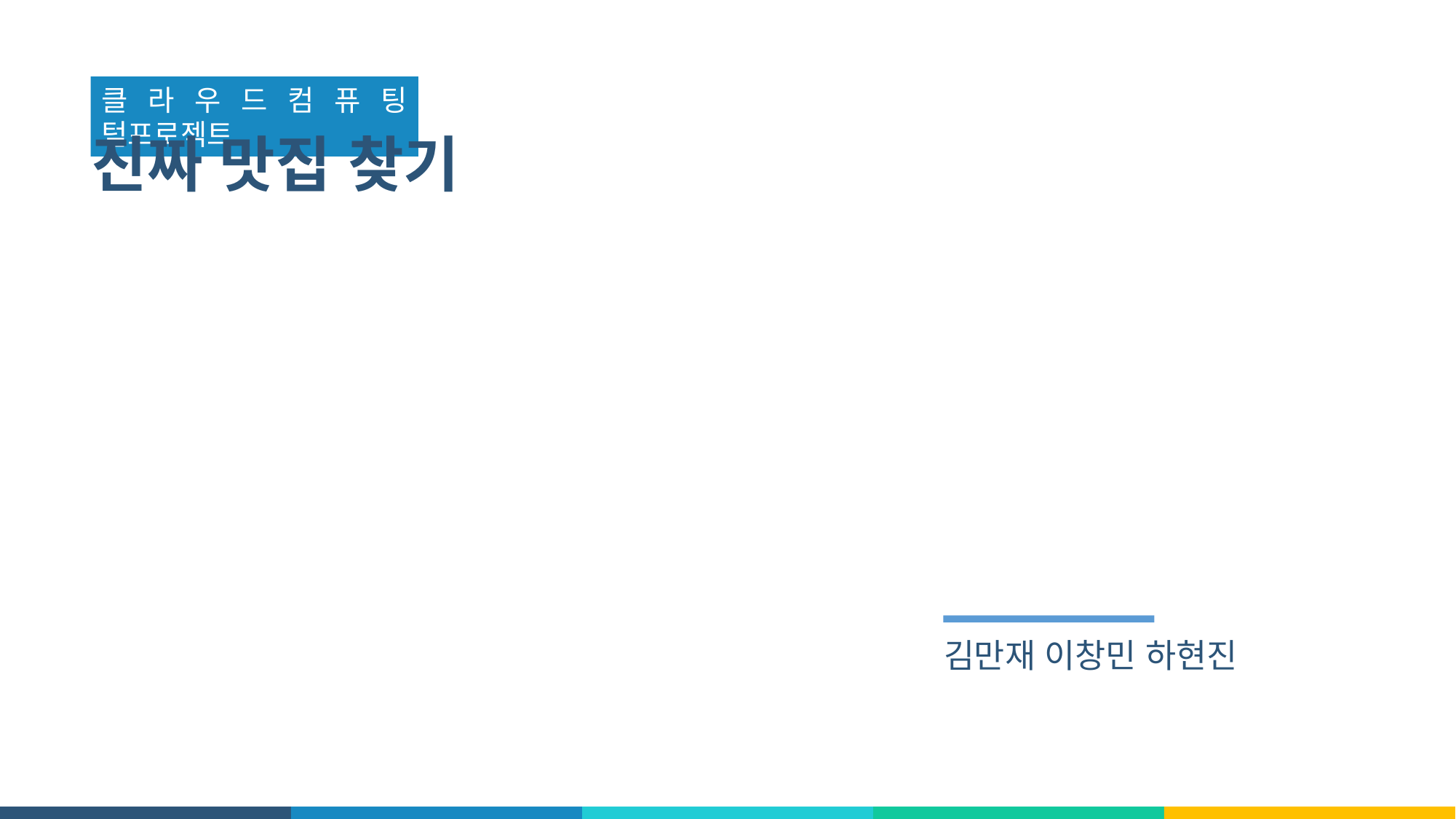

클라우드컴퓨팅 텀프로젝트
진짜 맛집 찾기

김만재 이창민 하현진